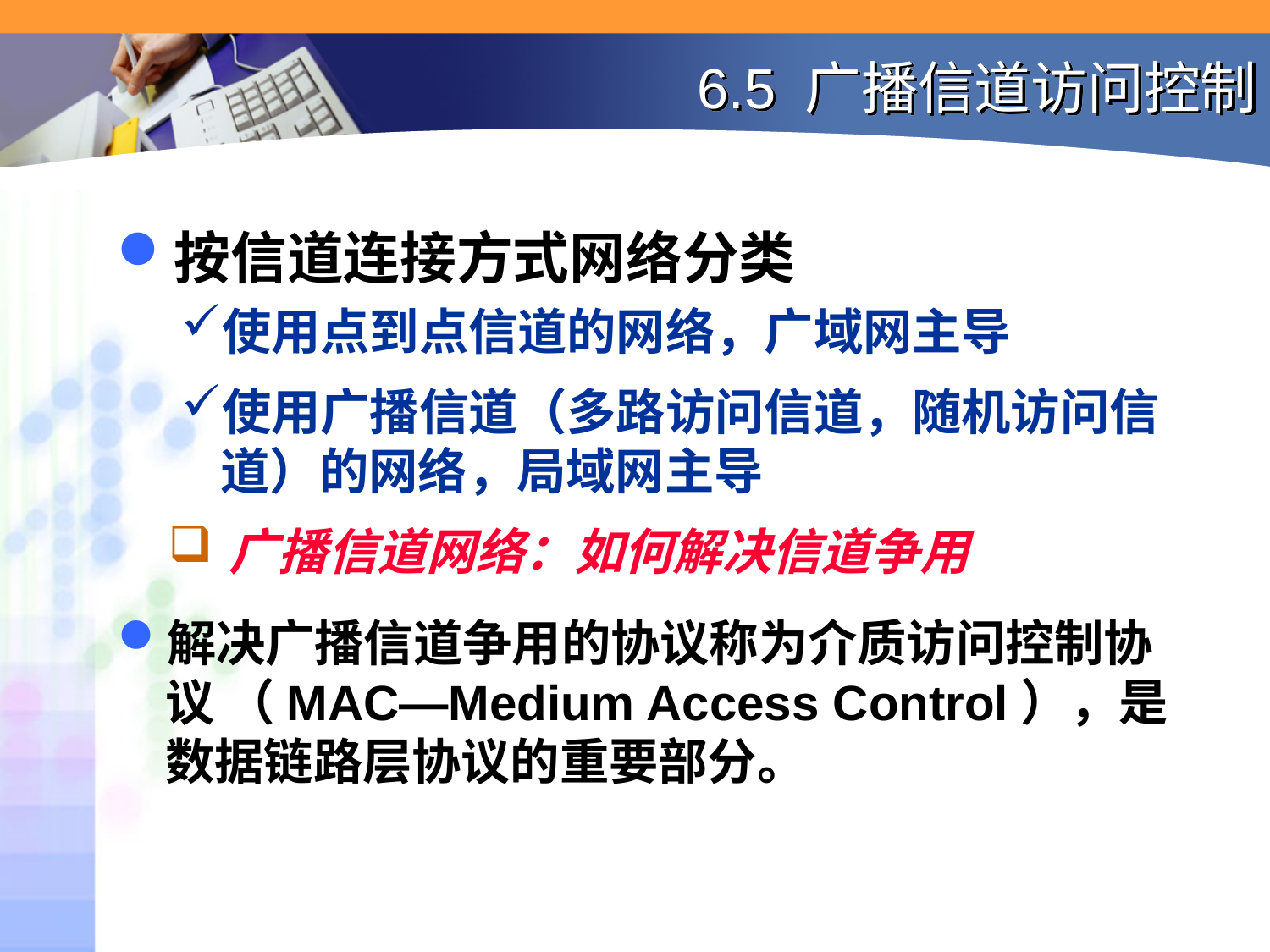

# 6.5 广播信道访问控制
按信道连接方式网络分类
使用点到点信道的网络，广域网主导
使用广播信道（多路访问信道，随机访问信道）的网络，局域网主导
广播信道网络：如何解决信道争用
解决广播信道争用的协议称为介质访问控制协议 （MAC—Medium Access Control），是数据链路层协议的重要部分。